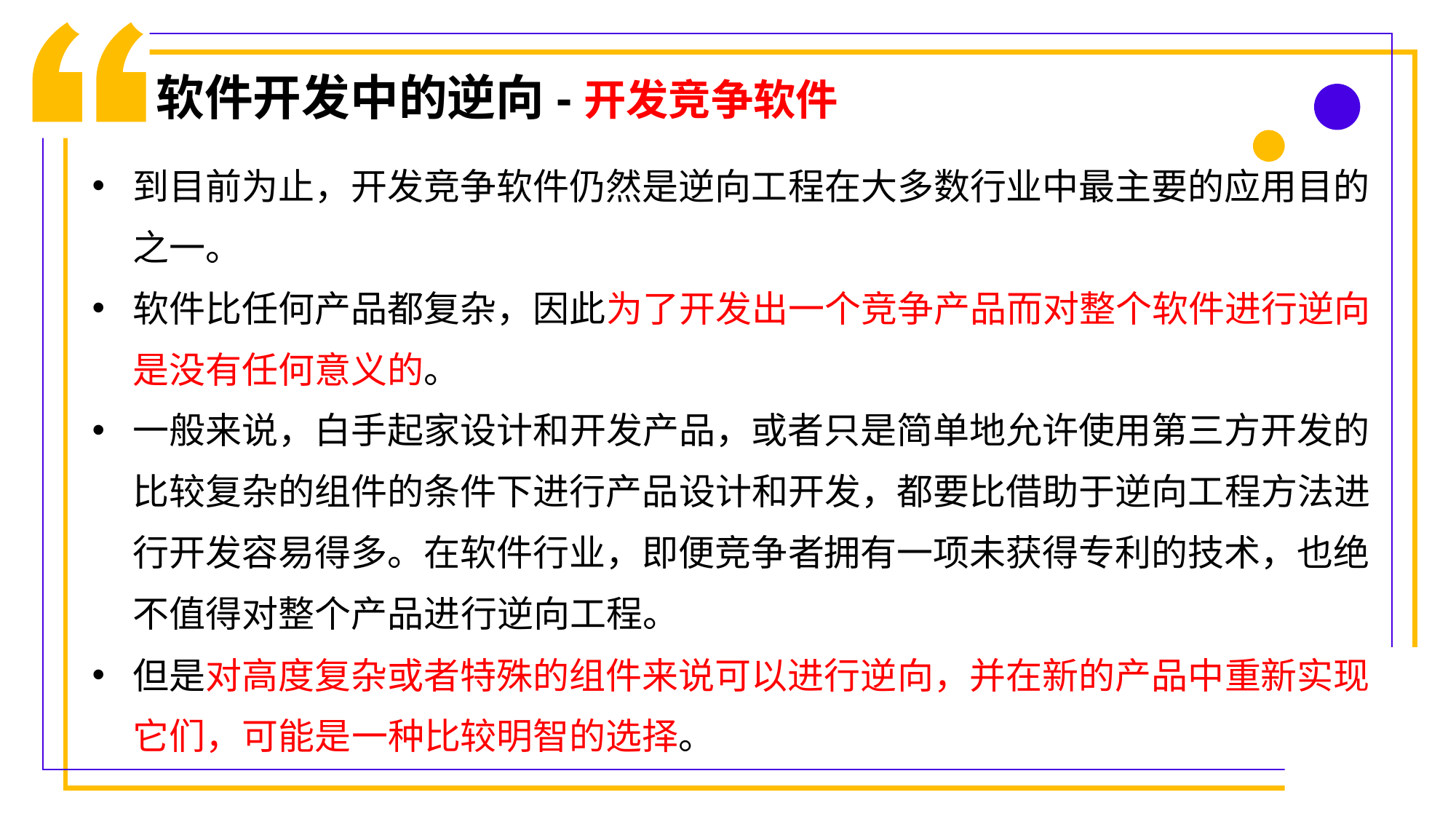

软件开发中的逆向-开发竞争软件

到目前为止，开发竞争软件仍然是逆向工程在大多数行业中最主要的应用目的之一。
软件比任何产品都复杂，因此为了开发出一个竞争产品而对整个软件进行逆向是没有任何意义的。
一般来说，白手起家设计和开发产品，或者只是简单地允许使用第三方开发的比较复杂的组件的条件下进行产品设计和开发，都要比借助于逆向工程方法进行开发容易得多。在软件行业，即便竞争者拥有一项未获得专利的技术，也绝不值得对整个产品进行逆向工程。
但是对高度复杂或者特殊的组件来说可以进行逆向，并在新的产品中重新实现它们，可能是一种比较明智的选择。